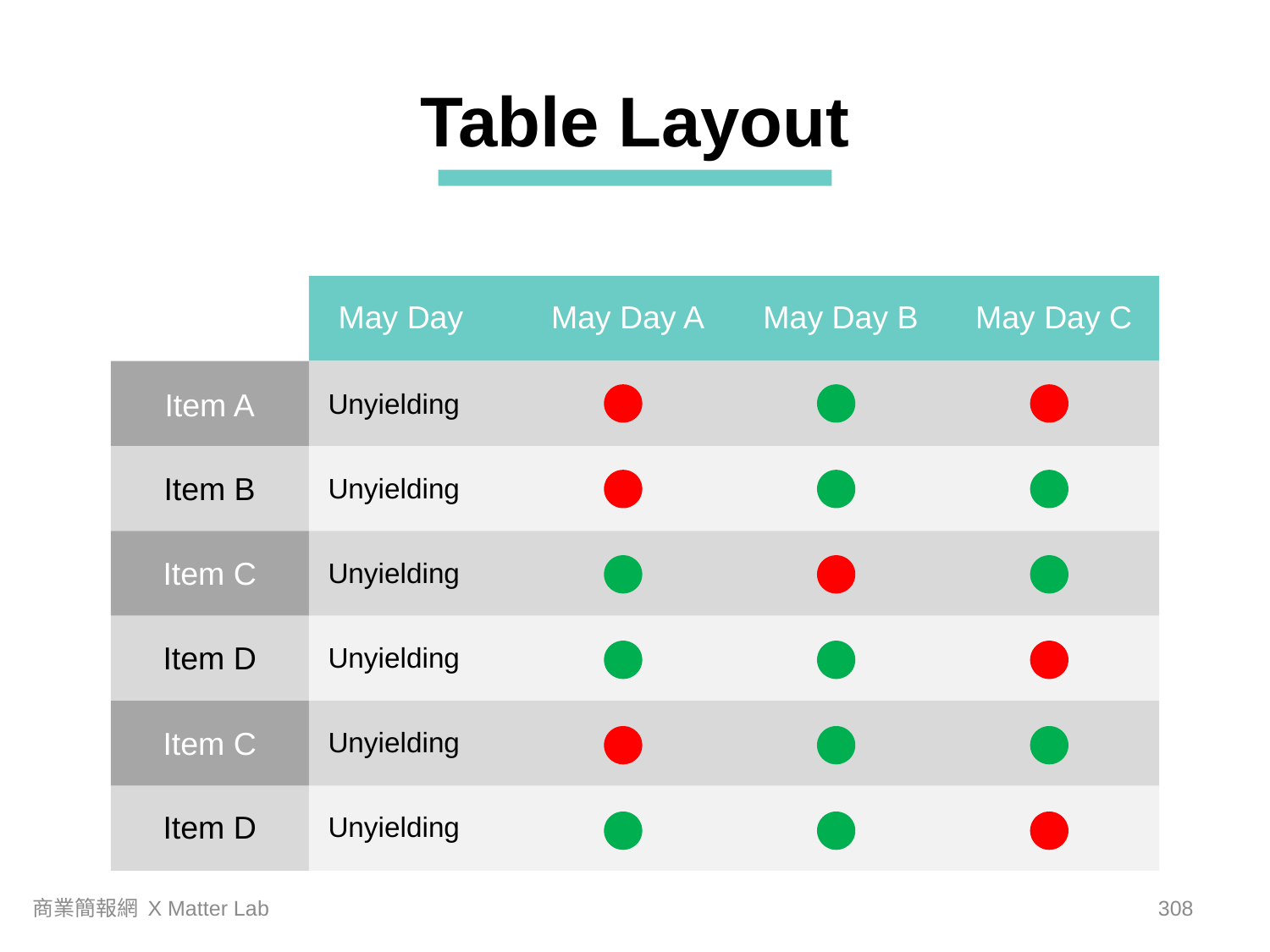

Table Layout

May Day
May Day A
May Day B
May Day C

Item A
Unyielding

Item B
Unyielding

Item C
Unyielding

Item D
Unyielding

Item C
Unyielding

Item D
Unyielding

商業簡報網 X Matter Lab
308